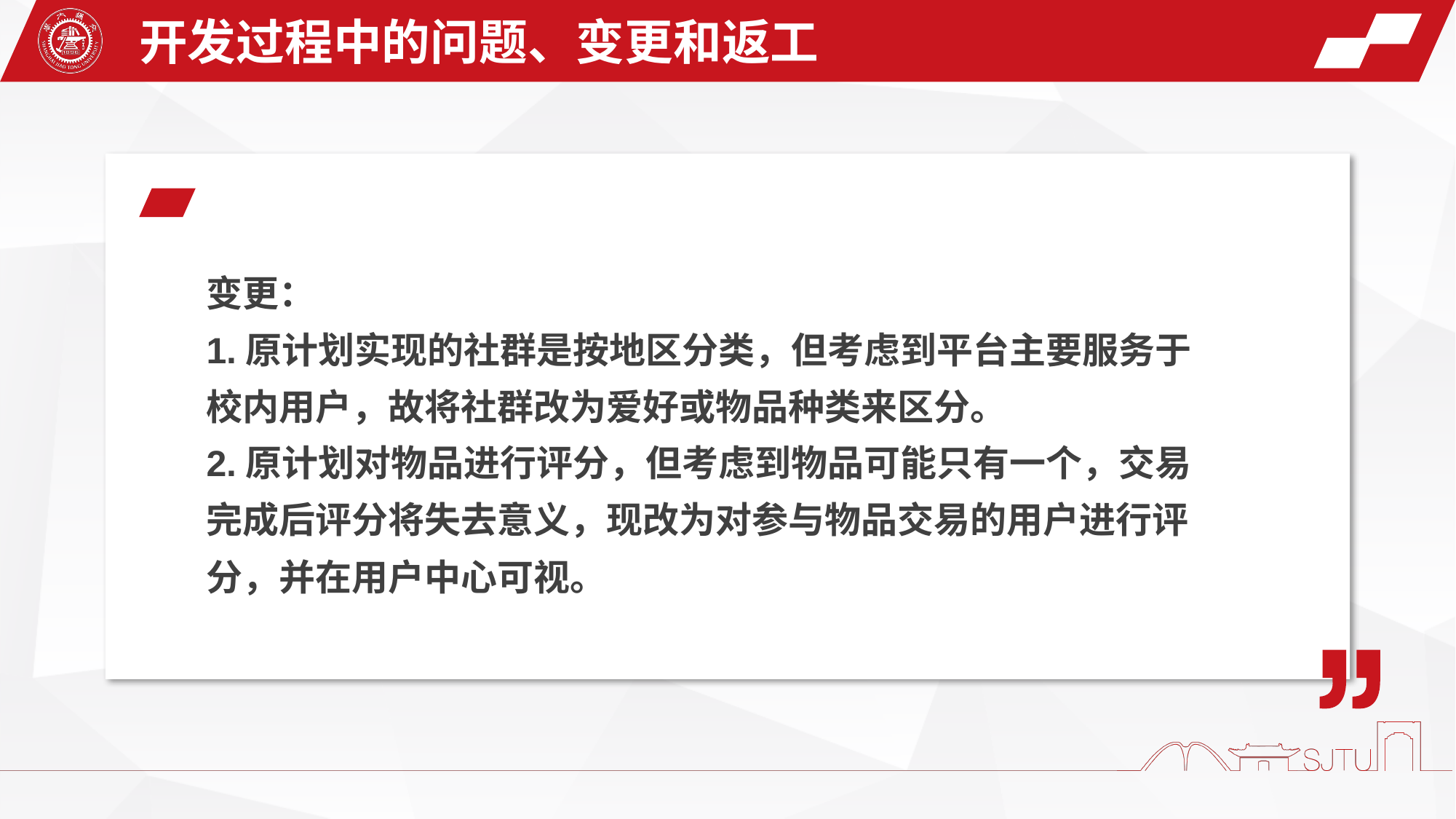

开发过程中的问题、变更和返工

变更：
1.原计划实现的社群是按地区分类，但考虑到平台主要服务于校内用户，故将社群改为爱好或物品种类来区分。
2.原计划对物品进行评分，但考虑到物品可能只有一个，交易完成后评分将失去意义，现改为对参与物品交易的用户进行评分，并在用户中心可视。